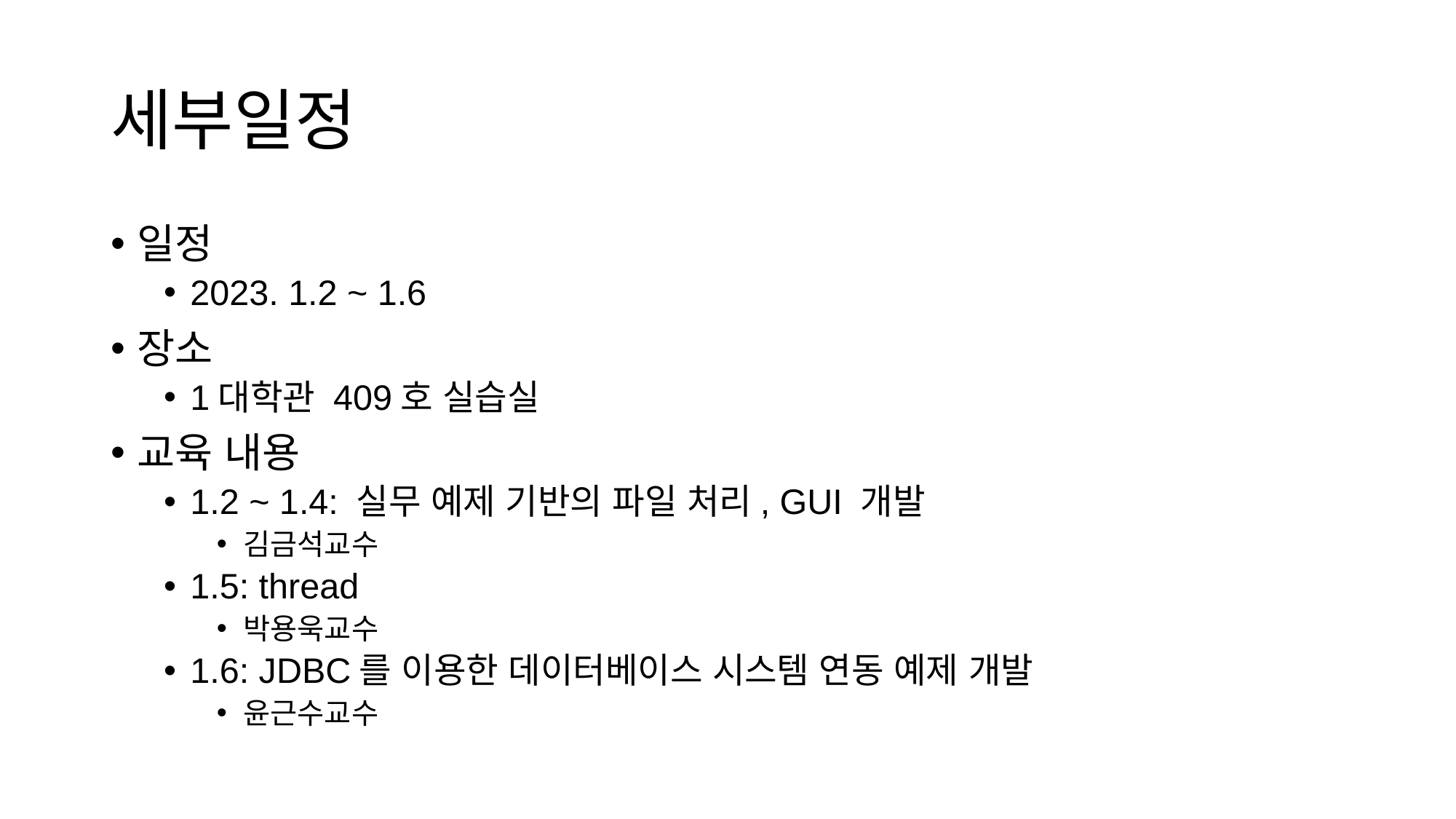

# 세부일정
일정
2023. 1.2 ~ 1.6
장소
1대학관 409호 실습실
교육 내용
1.2 ~ 1.4: 실무 예제 기반의 파일 처리, GUI 개발
김금석교수
1.5: thread
박용욱교수
1.6: JDBC를 이용한 데이터베이스 시스템 연동 예제 개발
윤근수교수